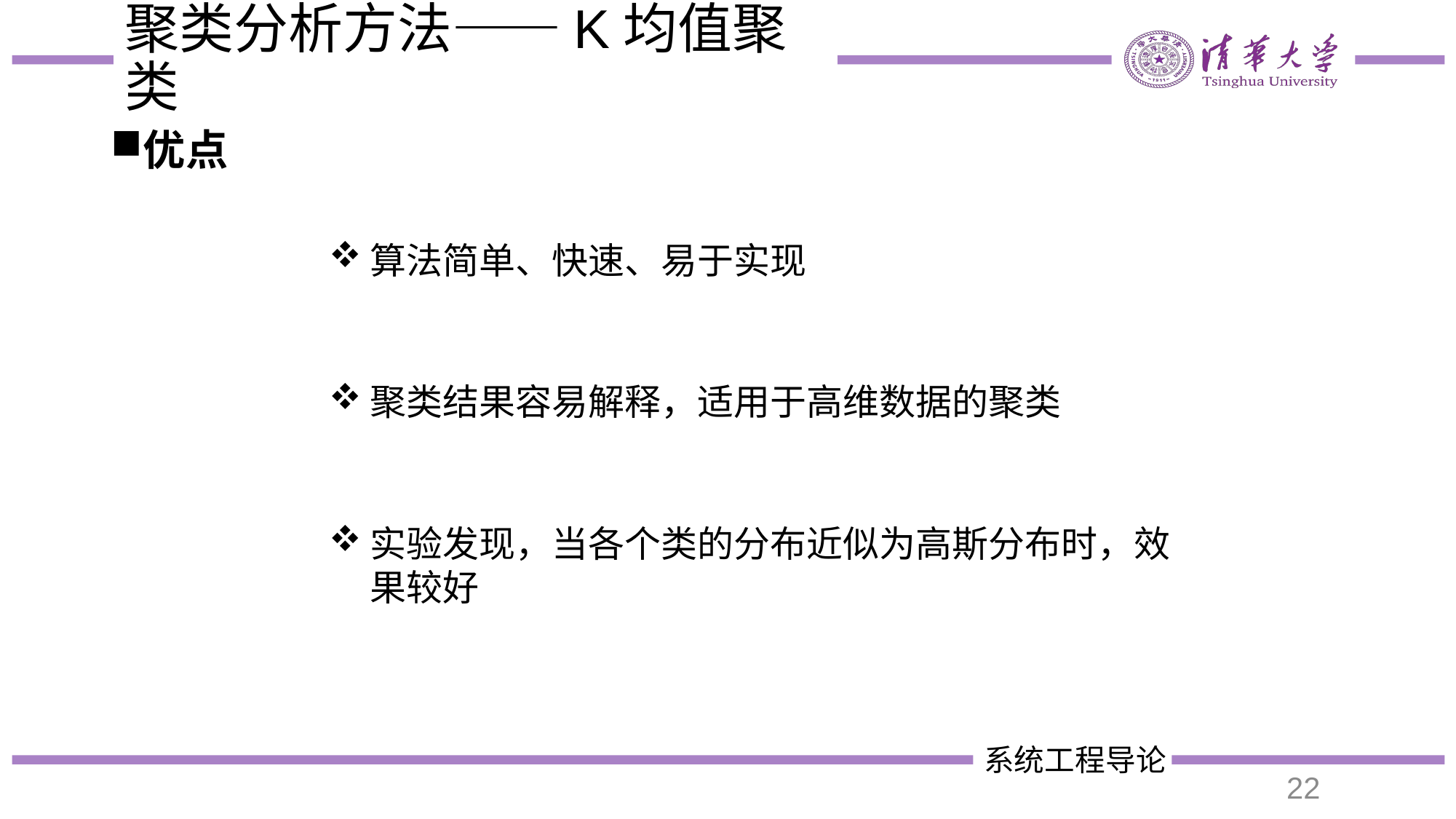

# 聚类分析方法——K均值聚类
优点

算法简单、快速、易于实现
聚类结果容易解释，适用于高维数据的聚类
实验发现，当各个类的分布近似为高斯分布时，效果较好
22